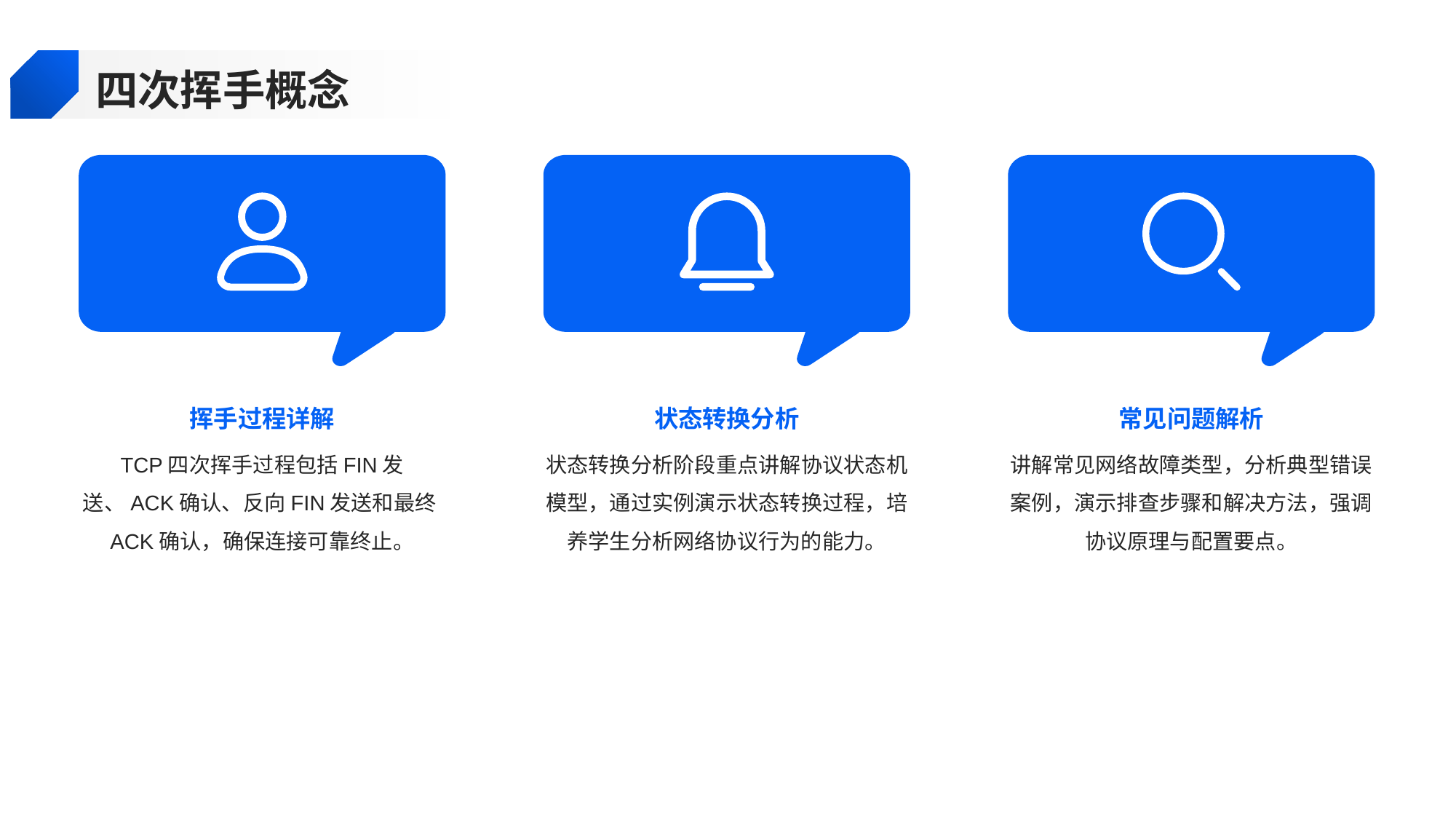

四次挥手概念

挥手过程详解
状态转换分析
常见问题解析
TCP四次挥手过程包括FIN发送、ACK确认、反向FIN发送和最终ACK确认，确保连接可靠终止。
状态转换分析阶段重点讲解协议状态机模型，通过实例演示状态转换过程，培养学生分析网络协议行为的能力。
讲解常见网络故障类型，分析典型错误案例，演示排查步骤和解决方法，强调协议原理与配置要点。